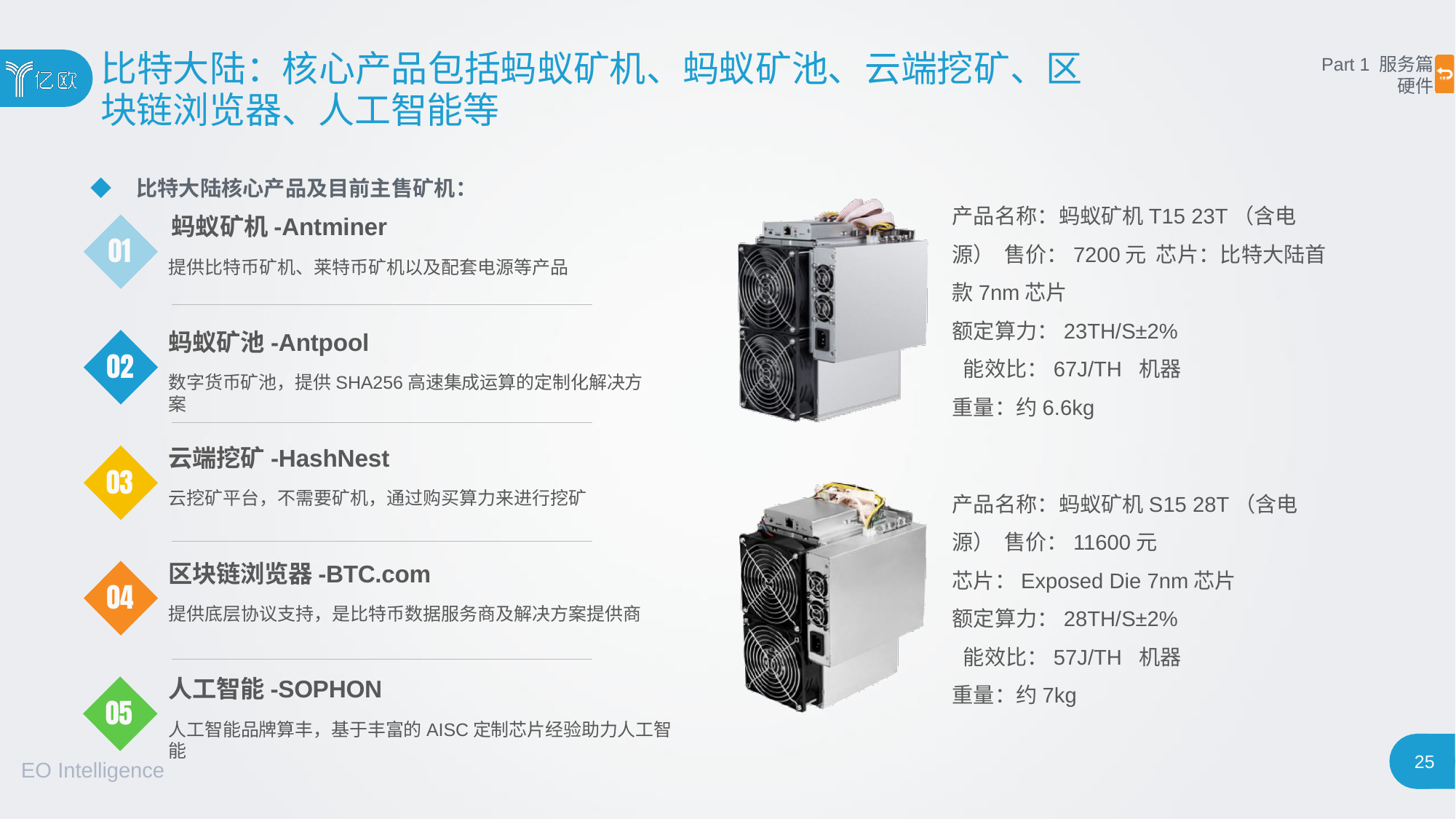

# 比特大陆：核心产品包括蚂蚁矿机、蚂蚁矿池、云端挖矿、区
块链浏览器、人工智能等
Part 1 服务篇
硬件

◆ 比特大陆核心产品及目前主售矿机：
蚂蚁矿机-Antminer
产品名称：蚂蚁矿机T15 23T（含电源）  售价：7200元  芯片：比特大陆首款7nm芯片
额定算力：23TH/S±2%  能效比：67J/TH  机器重量：约6.6kg

产品名称：蚂蚁矿机S15 28T（含电源）  售价：11600元
芯片：Exposed Die 7nm芯片
额定算力：28TH/S±2%  能效比：57J/TH  机器重量：约7kg

01
提供比特币矿机、莱特币矿机以及配套电源等产品

蚂蚁矿池-Antpool
数字货币矿池，提供SHA256高速集成运算的定制化解决方案

02

云端挖矿-HashNest
云挖矿平台，不需要矿机，通过购买算力来进行挖矿

03

区块链浏览器-BTC.com
提供底层协议支持，是比特币数据服务商及解决方案提供商

04

人工智能-SOPHON
人工智能品牌算丰，基于丰富的AISC定制芯片经验助力人工智能

05

25
EO Intelligence